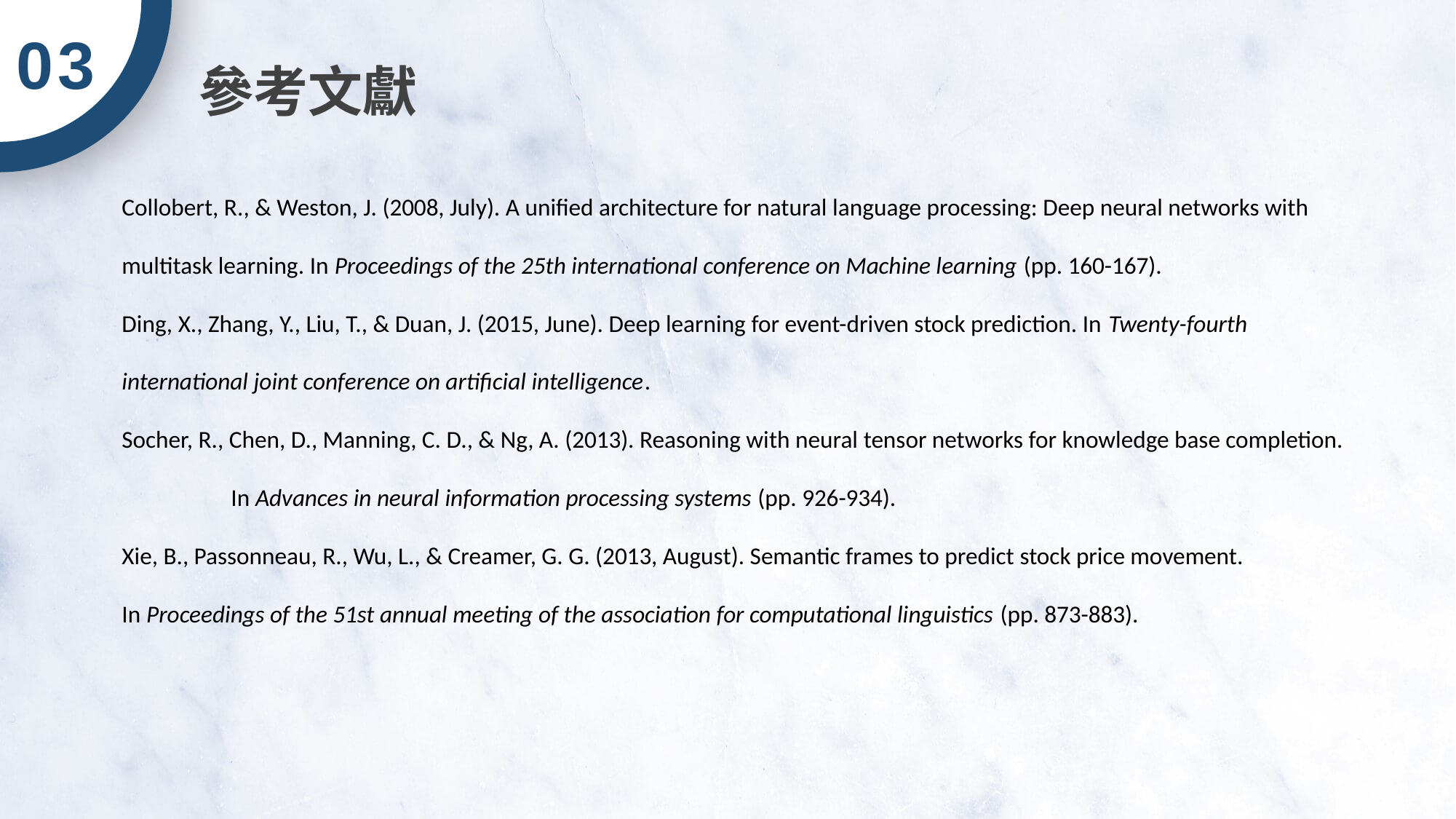

03
參考文獻
Collobert, R., & Weston, J. (2008, July). A unified architecture for natural language processing: Deep neural networks with 	multitask learning. In Proceedings of the 25th international conference on Machine learning (pp. 160-167).
Ding, X., Zhang, Y., Liu, T., & Duan, J. (2015, June). Deep learning for event-driven stock prediction. In Twenty-fourth 	international joint conference on artificial intelligence.
Socher, R., Chen, D., Manning, C. D., & Ng, A. (2013). Reasoning with neural tensor networks for knowledge base completion. 	In Advances in neural information processing systems (pp. 926-934).
Xie, B., Passonneau, R., Wu, L., & Creamer, G. G. (2013, August). Semantic frames to predict stock price movement. 	In Proceedings of the 51st annual meeting of the association for computational linguistics (pp. 873-883).